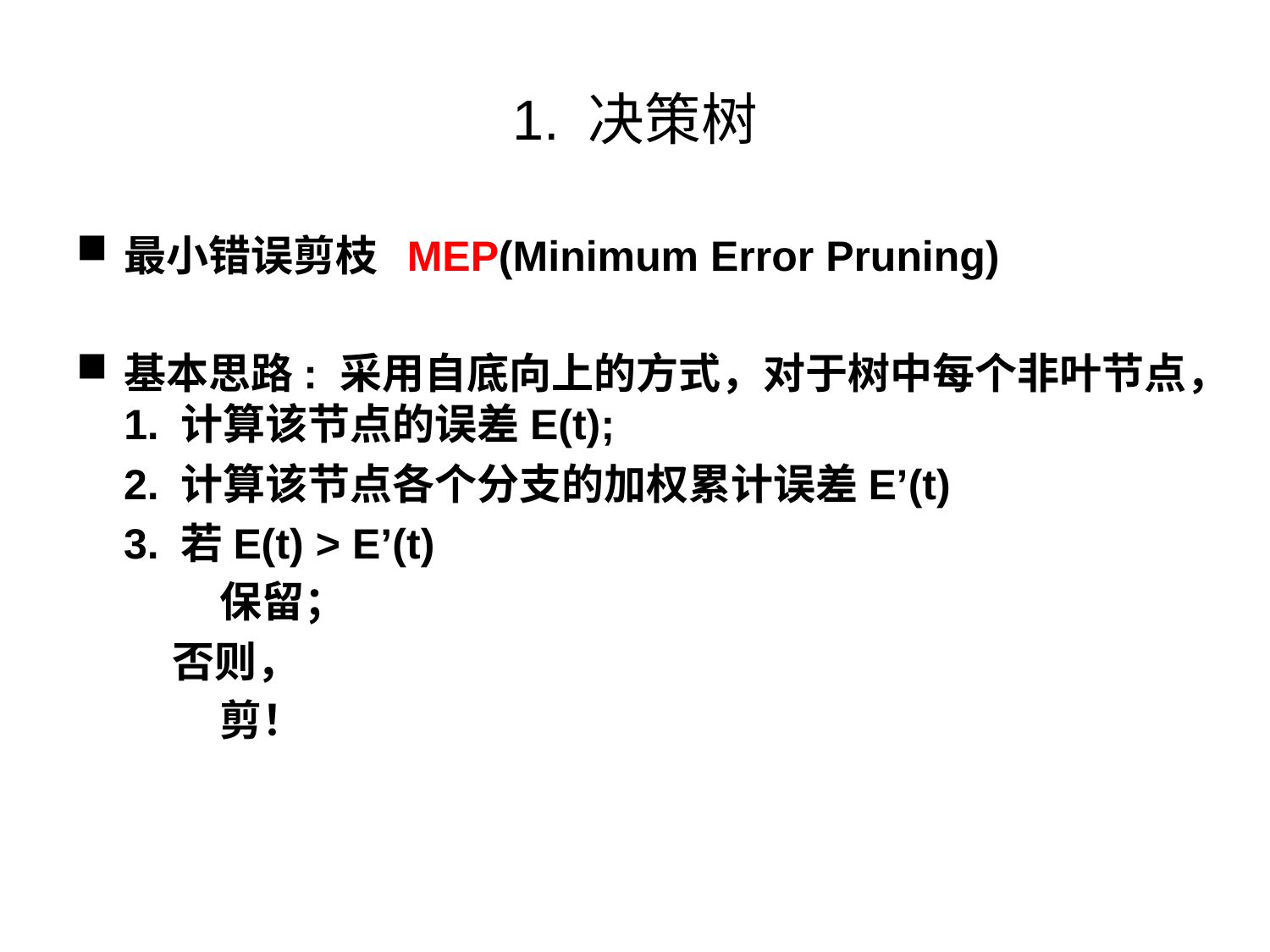

# 1. 决策树
最小错误剪枝  MEP(Minimum Error Pruning)

基本思路: 采用自底向上的方式，对于树中每个非叶节点，1. 计算该节点的误差E(t);
    2. 计算该节点各个分支的加权累计误差E’(t)
    3. 若E(t) > E’(t)
              保留；
         否则，
              剪！